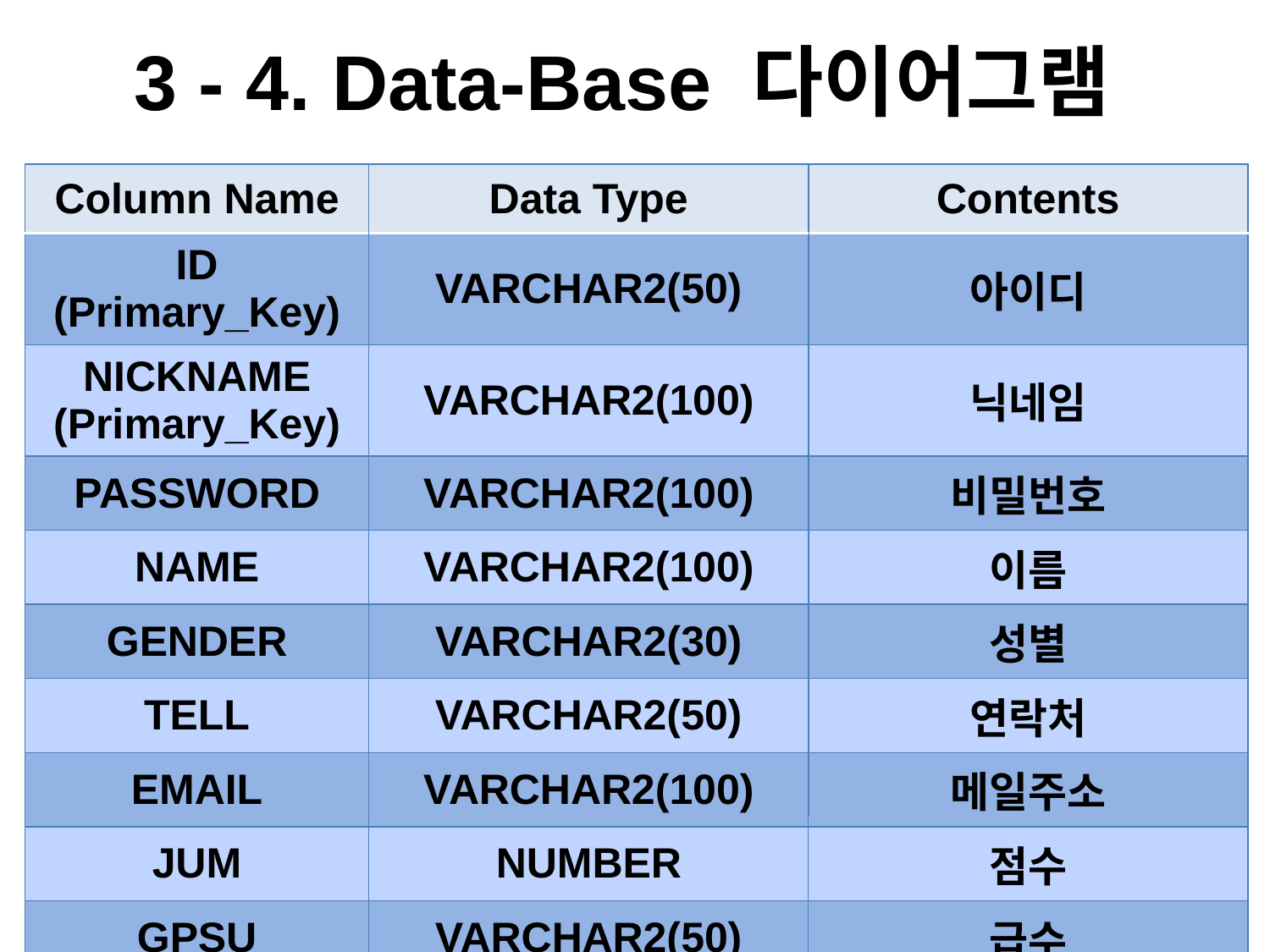

# 3 - 4. Data-Base 다이어그램
| Column Name | Data Type | Contents |
| --- | --- | --- |
| ID (Primary\_Key) | VARCHAR2(50) | 아이디 |
| NICKNAME (Primary\_Key) | VARCHAR2(100) | 닉네임 |
| PASSWORD | VARCHAR2(100) | 비밀번호 |
| NAME | VARCHAR2(100) | 이름 |
| GENDER | VARCHAR2(30) | 성별 |
| TELL | VARCHAR2(50) | 연락처 |
| EMAIL | VARCHAR2(100) | 메일주소 |
| JUM | NUMBER | 점수 |
| GPSU | VARCHAR2(50) | 급수 |